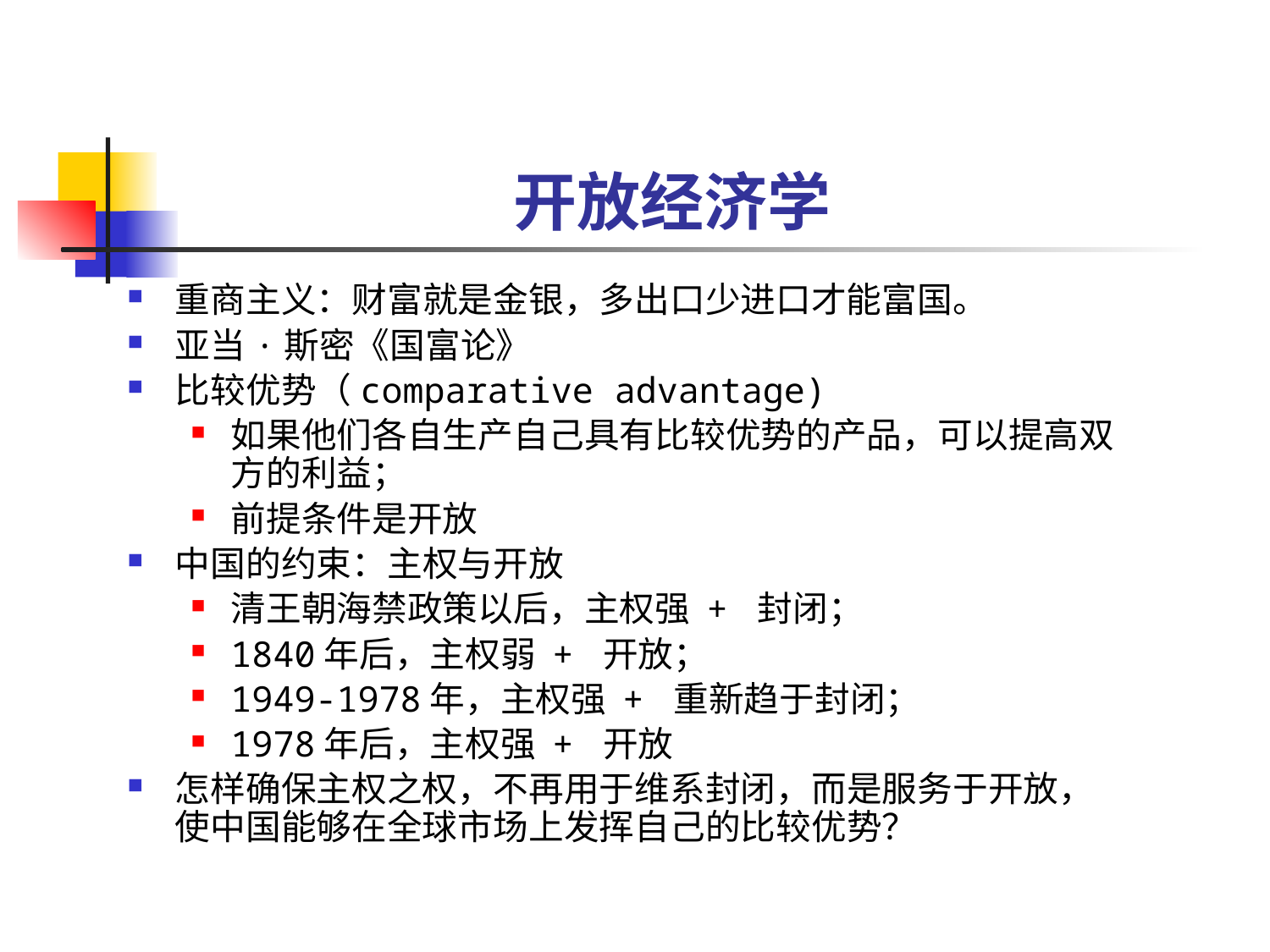

# 开放经济学
重商主义：财富就是金银，多出口少进口才能富国。
亚当·斯密《国富论》
比较优势（comparative advantage)
如果他们各自生产自己具有比较优势的产品，可以提高双方的利益；
前提条件是开放
中国的约束：主权与开放
清王朝海禁政策以后，主权强 + 封闭；
1840年后，主权弱 + 开放；
1949-1978年，主权强 + 重新趋于封闭；
1978年后，主权强 + 开放
怎样确保主权之权，不再用于维系封闭，而是服务于开放，使中国能够在全球市场上发挥自己的比较优势？